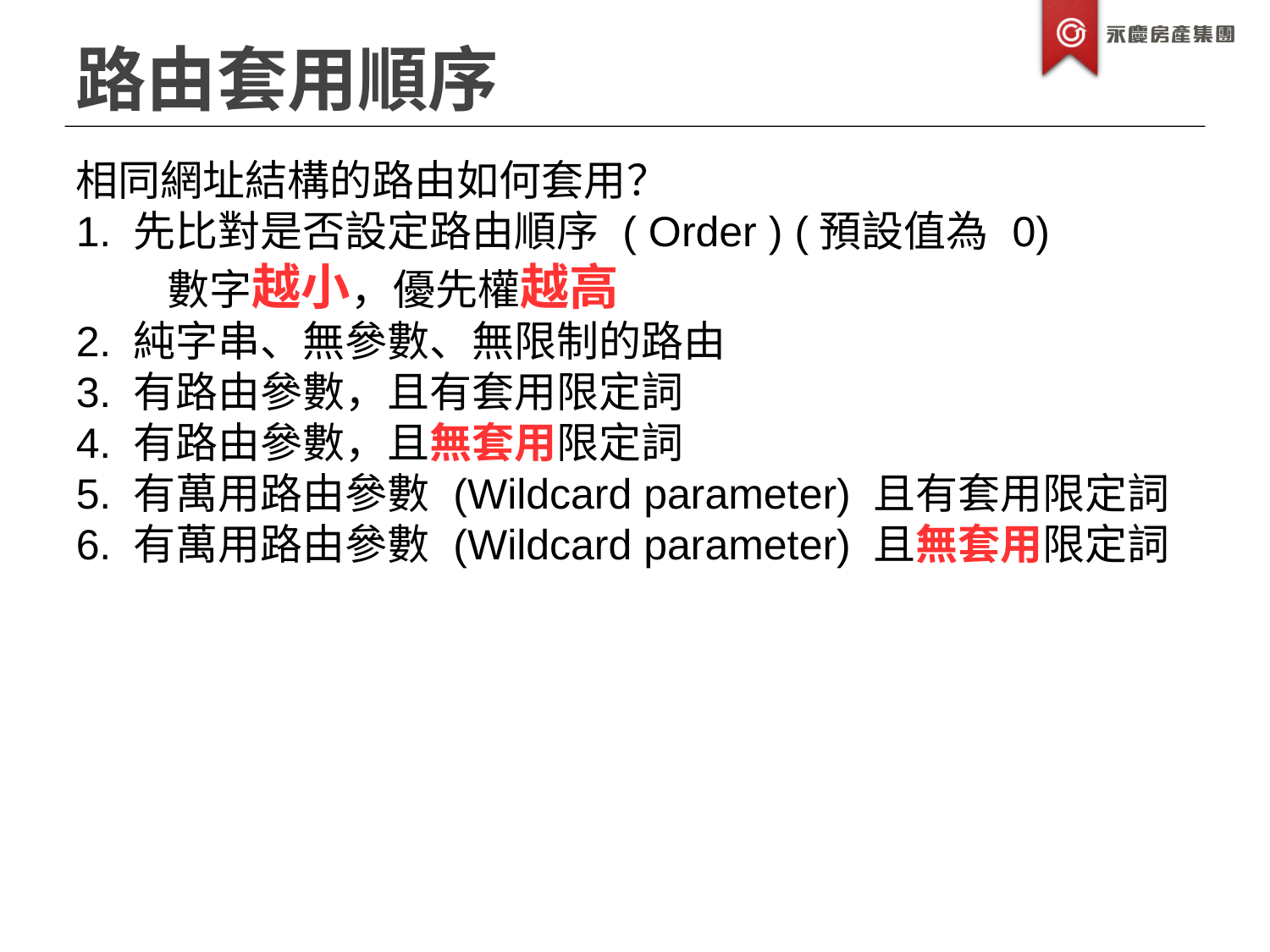

路由套用順序

相同網址結構的路由如何套用？
1. 先比對是否設定路由順序 ( Order ) (預設值為 0)
      數字越小，優先權越高
2. 純字串、無參數、無限制的路由
3. 有路由參數，且有套用限定詞
4. 有路由參數，且無套用限定詞
5. 有萬用路由參數 (Wildcard parameter) 且有套用限定詞
6. 有萬用路由參數 (Wildcard parameter) 且無套用限定詞